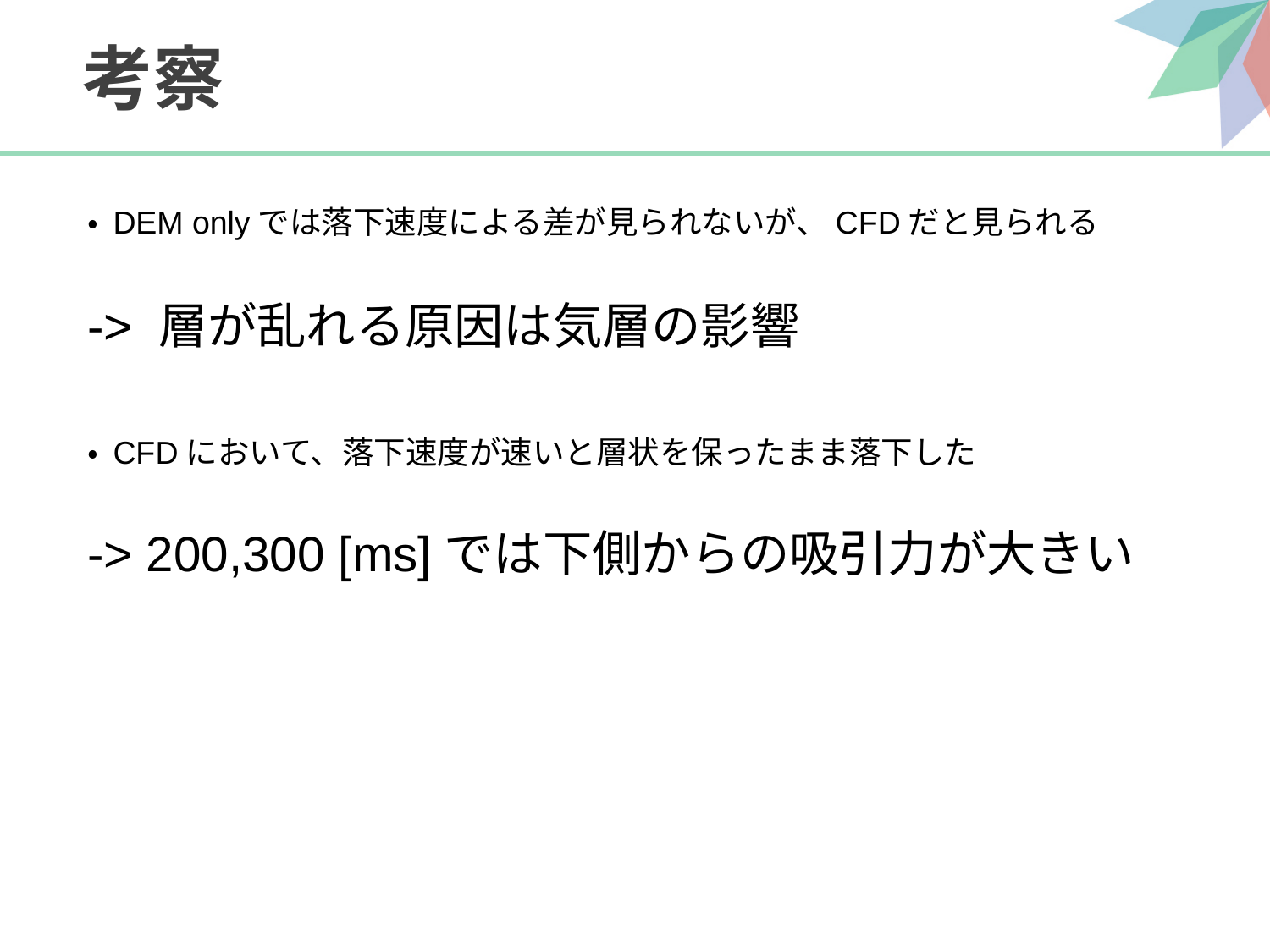

# 考察

・ DEM onlyでは落下速度による差が見られないが、CFDだと見られる
-> 層が乱れる原因は気層の影響
・ CFDにおいて、落下速度が速いと層状を保ったまま落下した
-> 200,300 [ms]では下側からの吸引力が大きい